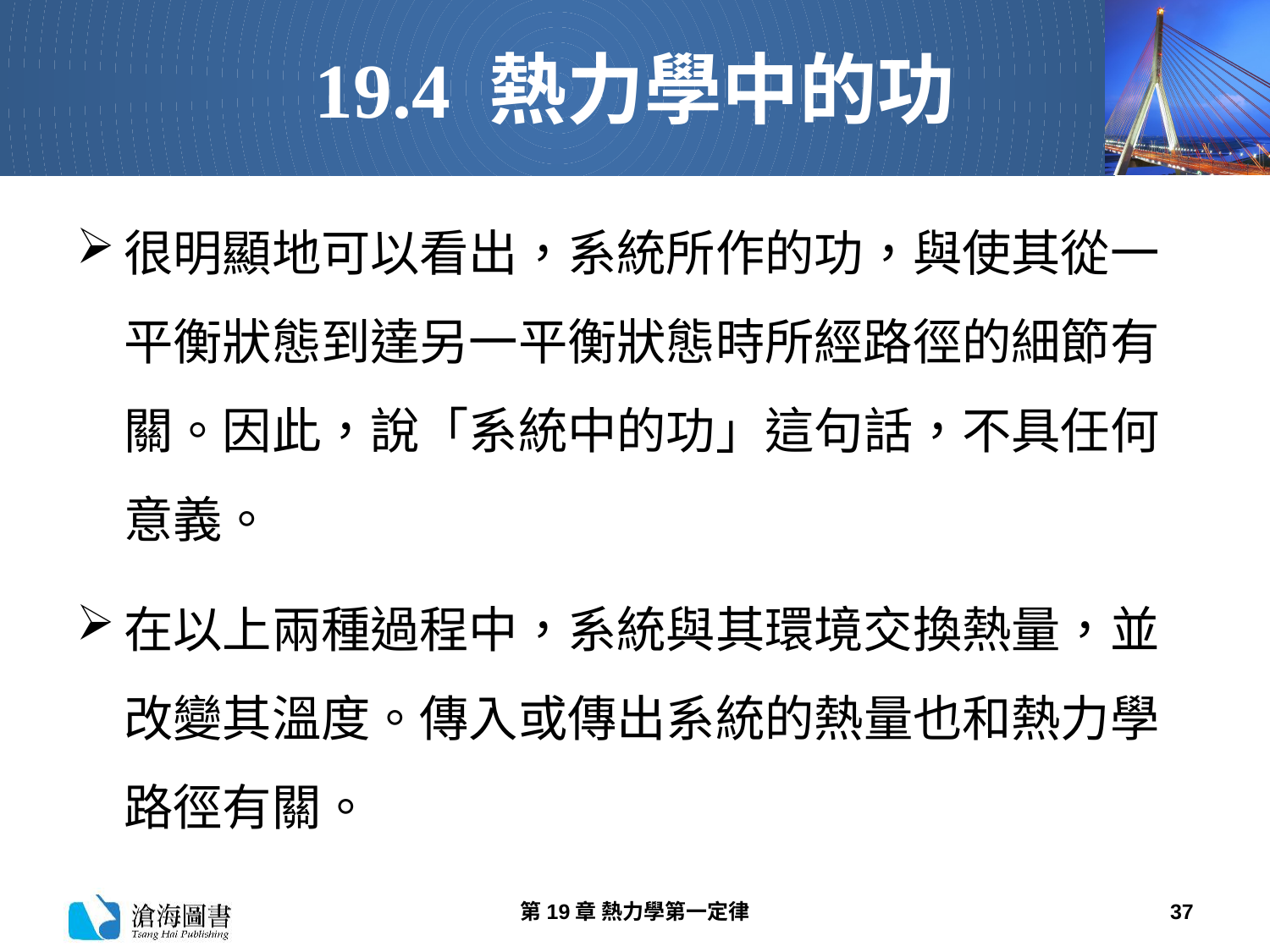

# 19.4 熱力學中的功
很明顯地可以看出，系統所作的功，與使其從一平衡狀態到達另一平衡狀態時所經路徑的細節有關。因此，說「系統中的功」這句話，不具任何意義。
在以上兩種過程中，系統與其環境交換熱量，並改變其溫度。傳入或傳出系統的熱量也和熱力學路徑有關。

第19章 熱力學第一定律
37